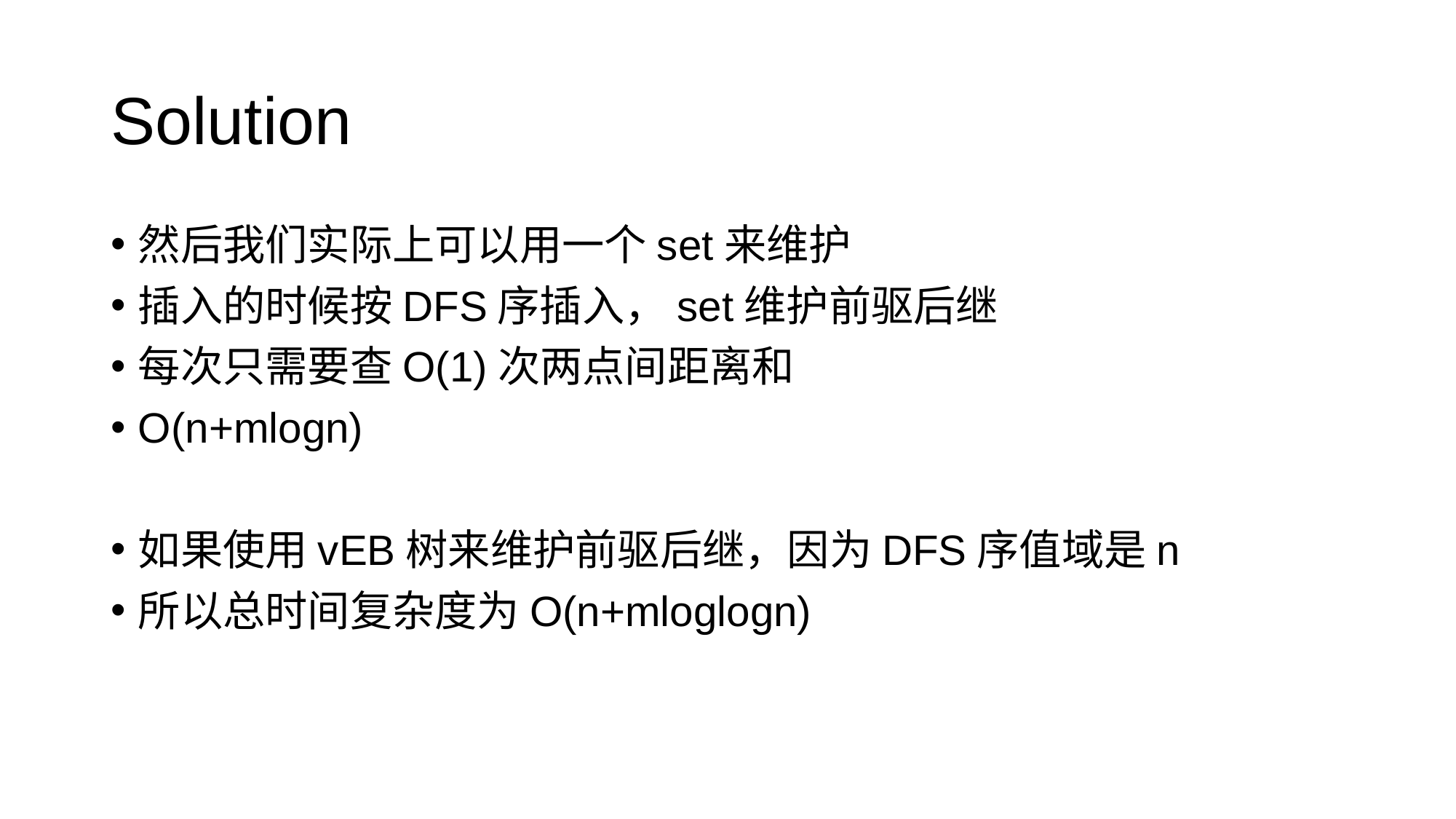

# Solution
然后我们实际上可以用一个set来维护
插入的时候按DFS序插入，set维护前驱后继
每次只需要查O(1)次两点间距离和
O(n+mlogn)

如果使用vEB树来维护前驱后继，因为DFS序值域是n
所以总时间复杂度为O(n+mloglogn)